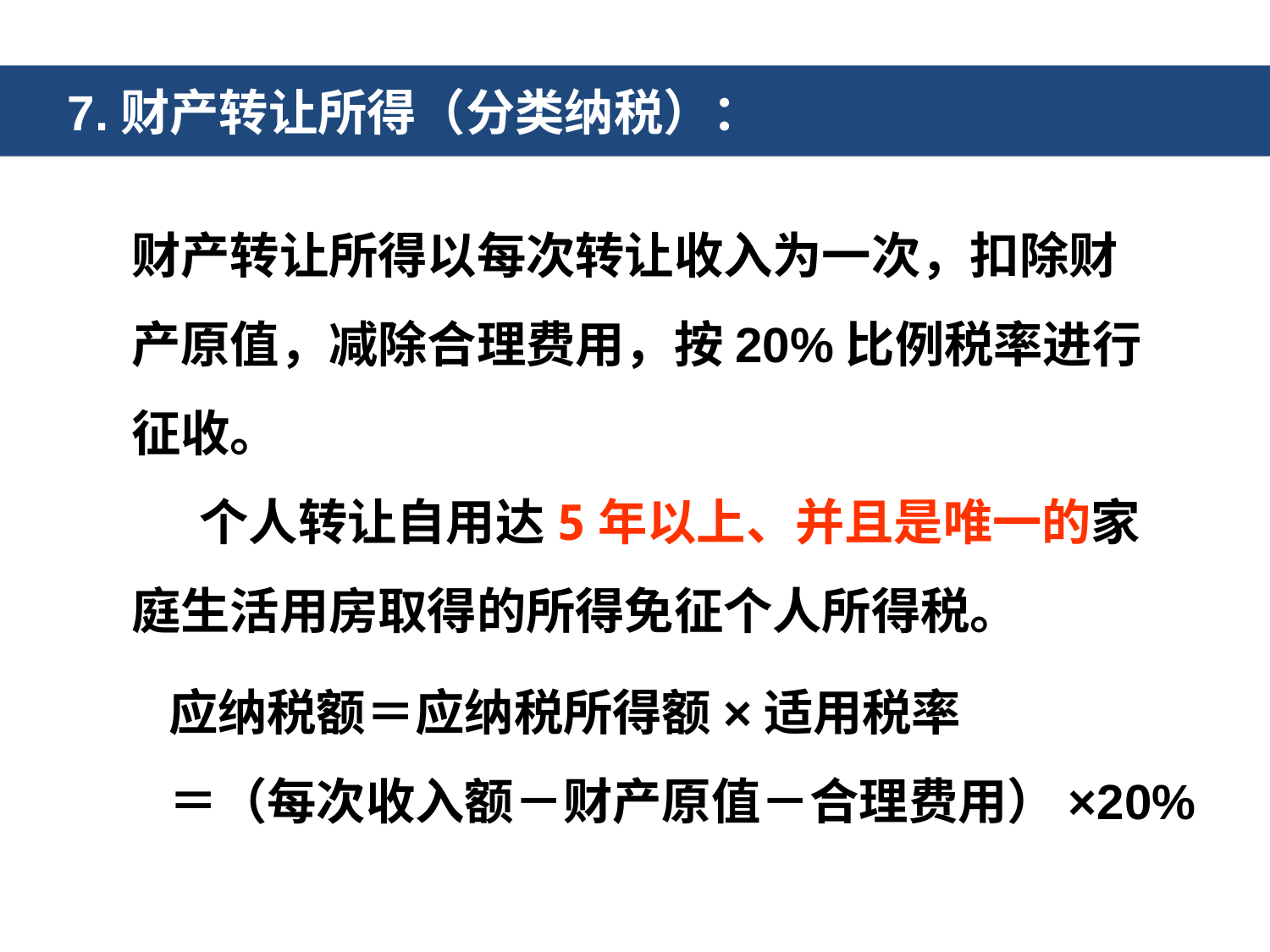

7.财产转让所得（分类纳税）：
财产转让所得以每次转让收入为一次，扣除财产原值，减除合理费用，按20%比例税率进行征收。
     个人转让自用达5年以上、并且是唯一的家庭生活用房取得的所得免征个人所得税。
应纳税额＝应纳税所得额×适用税率
＝（每次收入额－财产原值－合理费用）×20%